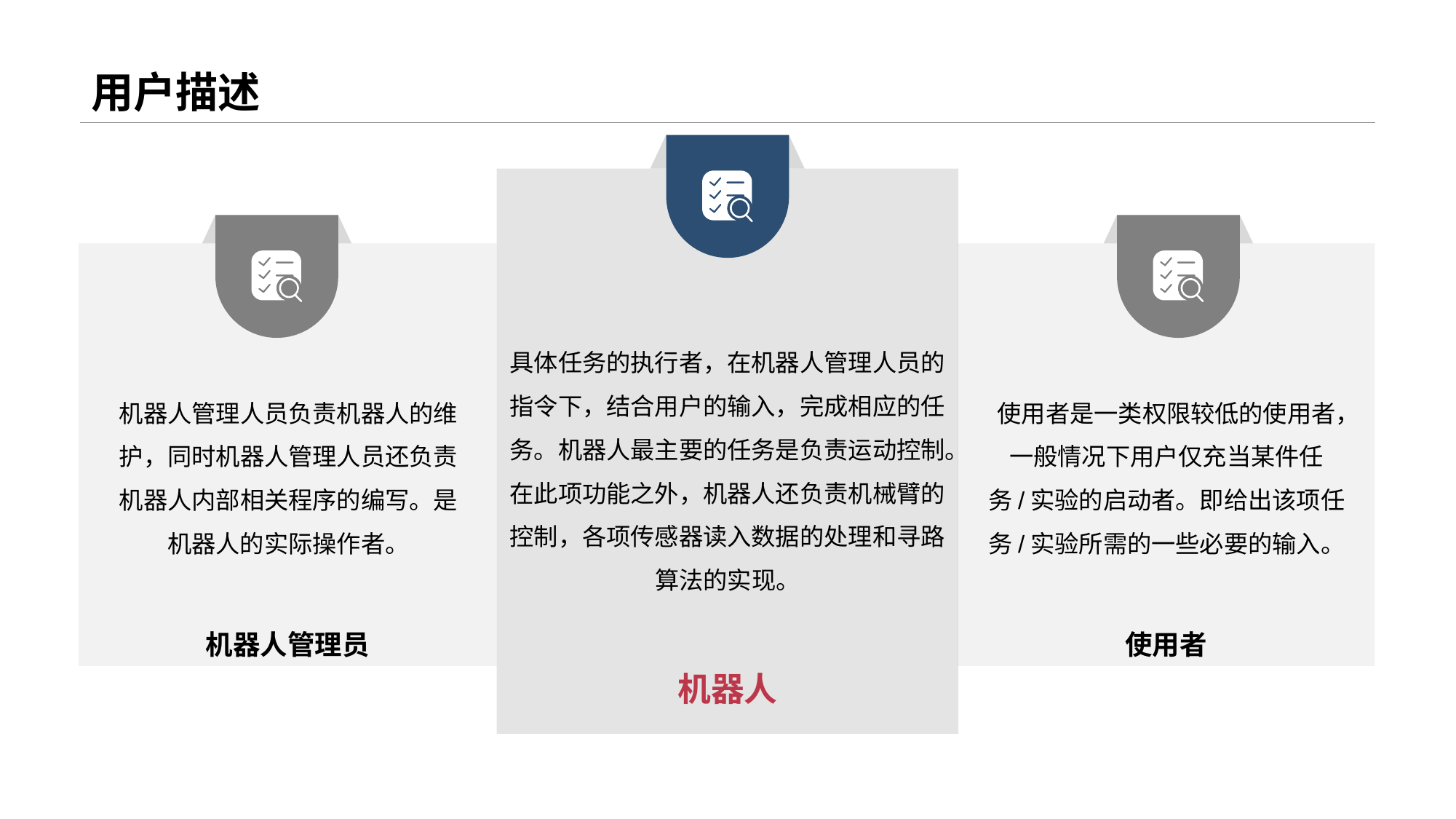

# 用户描述

机器人

机器人管理员
使用者

具体任务的执行者，在机器人管理人员的指令下，结合用户的输入，完成相应的任务。机器人最主要的任务是负责运动控制。在此项功能之外，机器人还负责机械臂的控制，各项传感器读入数据的处理和寻路算法的实现。
机器人管理人员负责机器人的维护，同时机器人管理人员还负责机器人内部相关程序的编写。是机器人的实际操作者。
使用者是一类权限较低的使用者，一般情况下用户仅充当某件任务/实验的启动者。即给出该项任务/实验所需的一些必要的输入。
12